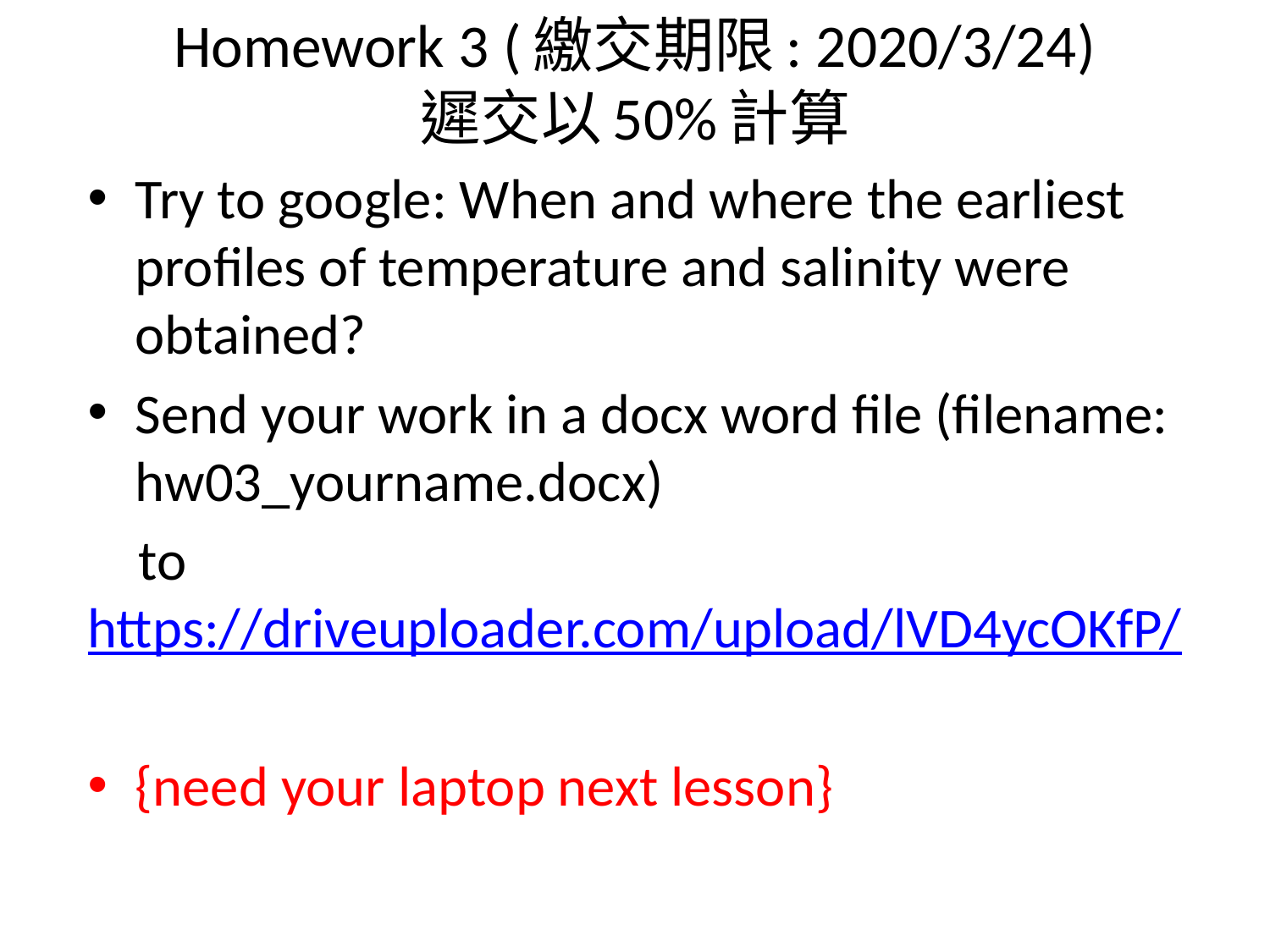

# Homework 3 (繳交期限: 2020/3/24) 遲交以50%計算
Try to google: When and where the earliest profiles of temperature and salinity were obtained?
Send your work in a docx word file (filename: hw03_yourname.docx)
    to https://driveuploader.com/upload/lVD4ycOKfP/

{need your laptop next lesson}